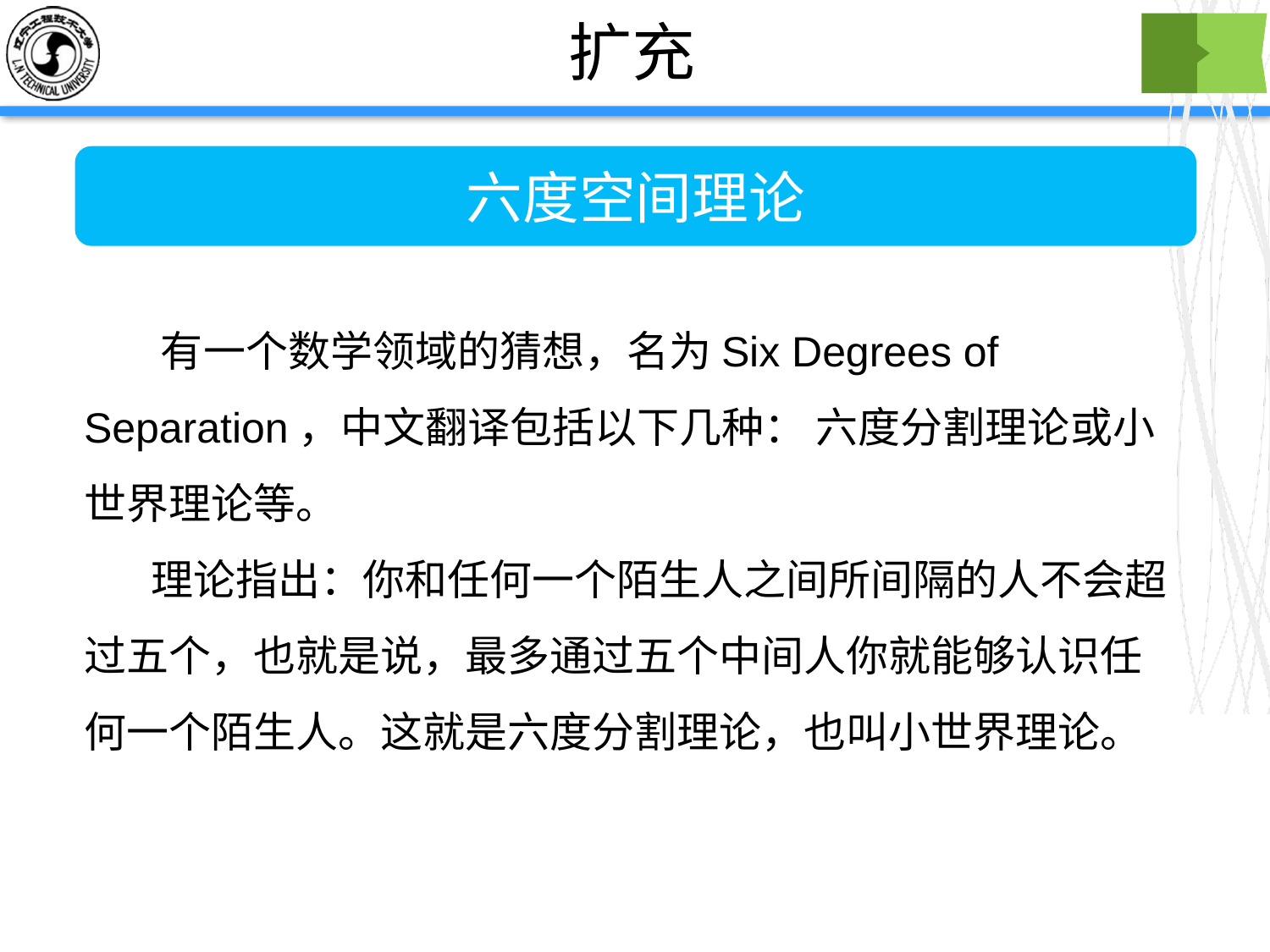

# 扩充

六度空间理论
       有一个数学领域的猜想，名为Six Degrees of Separation，中文翻译包括以下几种： 六度分割理论或小世界理论等。
      理论指出：你和任何一个陌生人之间所间隔的人不会超过五个，也就是说，最多通过五个中间人你就能够认识任何一个陌生人。这就是六度分割理论，也叫小世界理论。